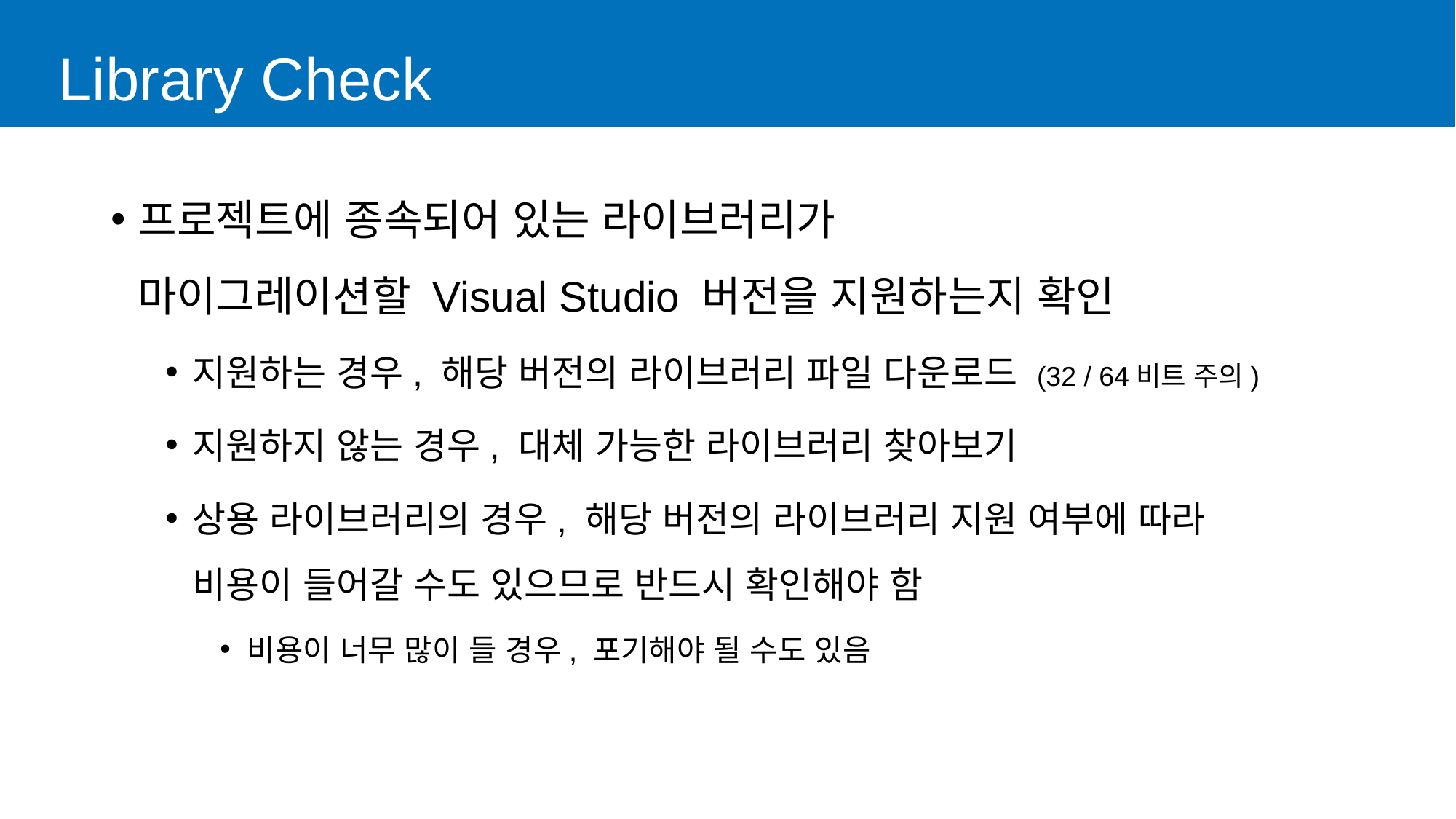

# Library Check
프로젝트에 종속되어 있는 라이브러리가
마이그레이션할 Visual Studio 버전을 지원하는지 확인
지원하는 경우, 해당 버전의 라이브러리 파일 다운로드 (32 / 64비트 주의)
지원하지 않는 경우, 대체 가능한 라이브러리 찾아보기
상용 라이브러리의 경우, 해당 버전의 라이브러리 지원 여부에 따라
비용이 들어갈 수도 있으므로 반드시 확인해야 함
비용이 너무 많이 들 경우, 포기해야 될 수도 있음